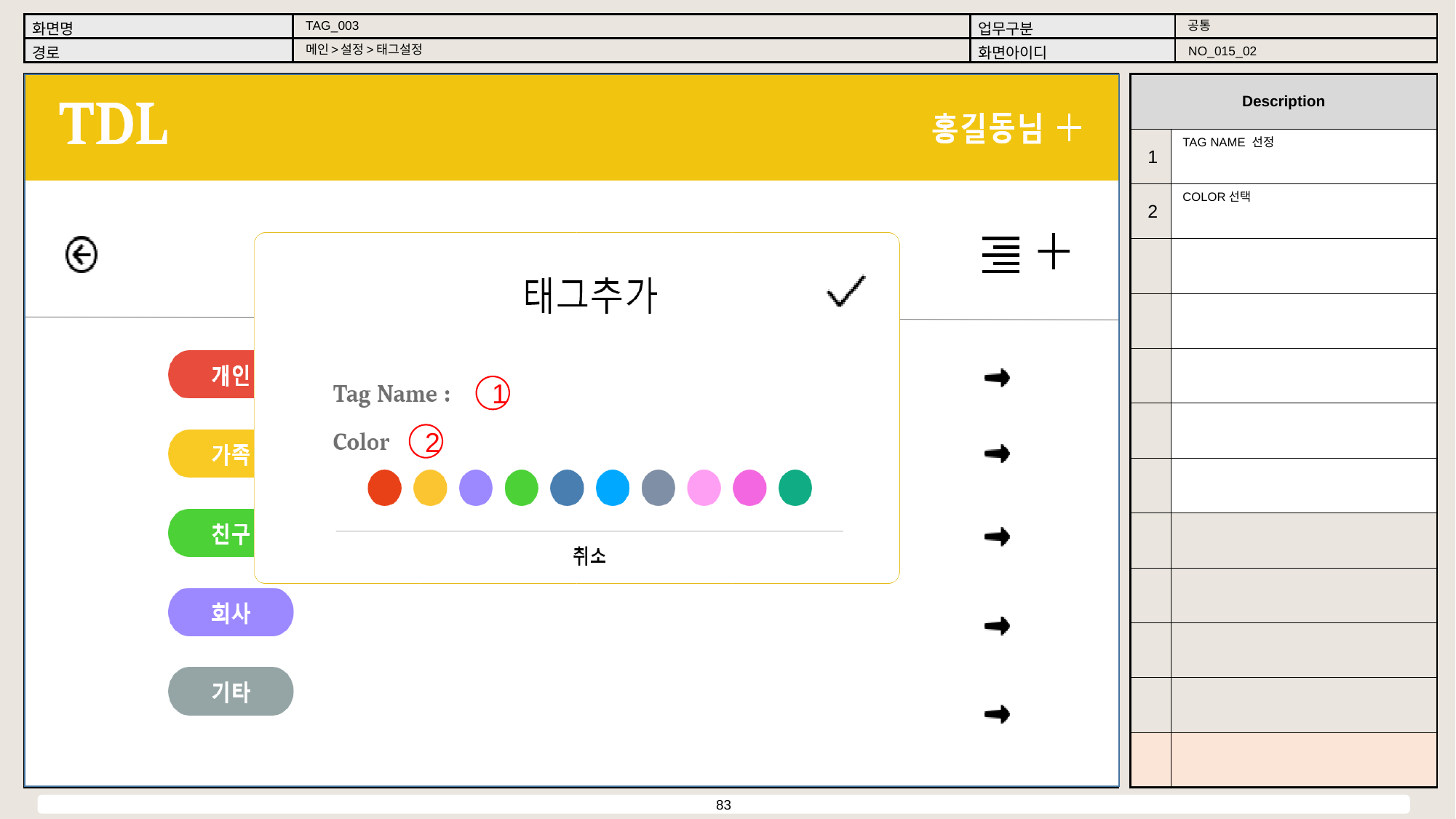

공통
TAG_003
메인>설정>태그설정
NO_015_02

TAG NAME 선정
1
COLOR선택
2
1
2